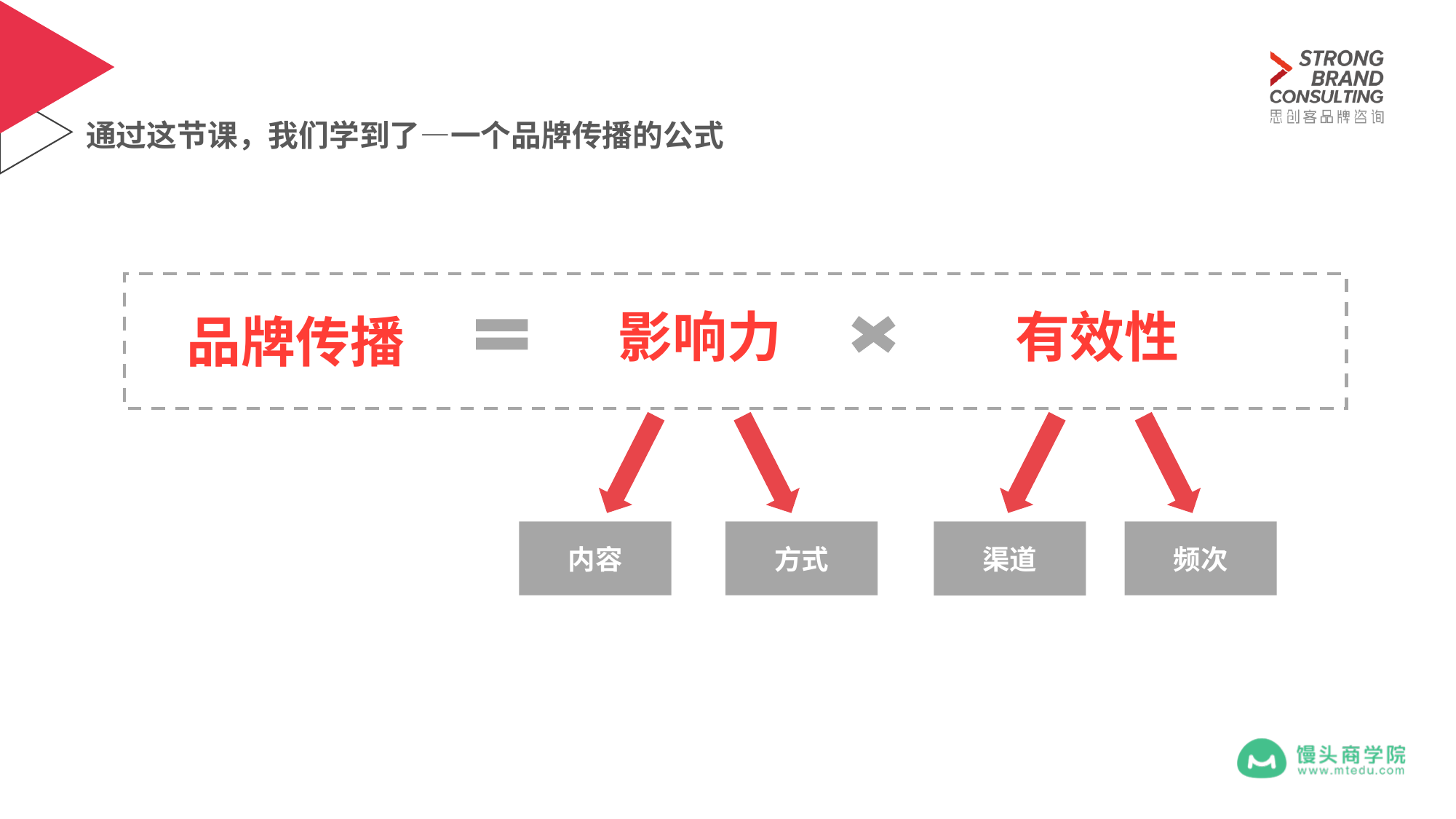

通过这节课，我们学到了—一个品牌传播的公式

影响力
有效性
品牌传播

内容
方式

渠道
频次